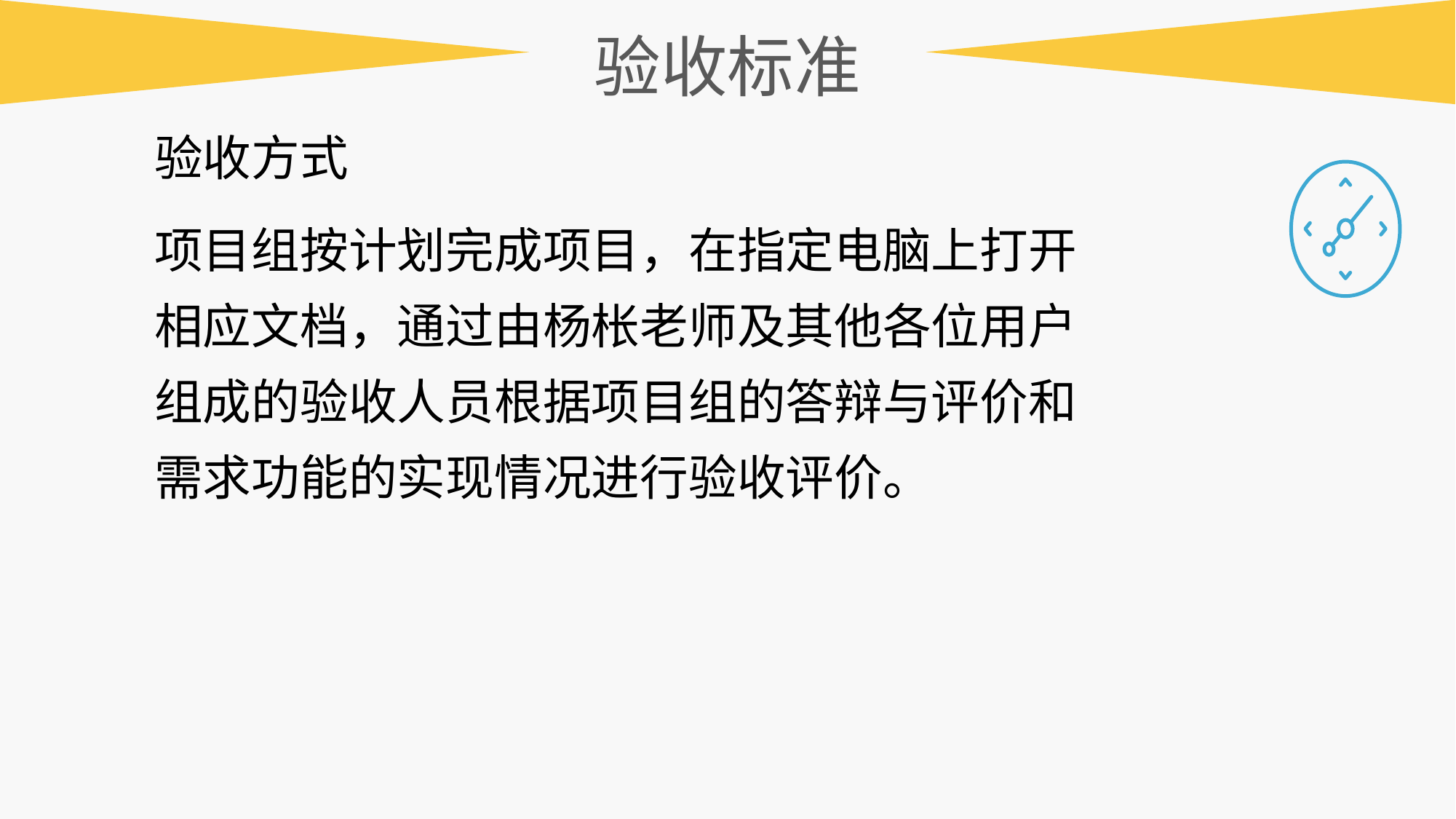

验收标准
验收方式

项目组按计划完成项目，在指定电脑上打开相应文档，通过由杨枨老师及其他各位用户组成的验收人员根据项目组的答辩与评价和需求功能的实现情况进行验收评价。